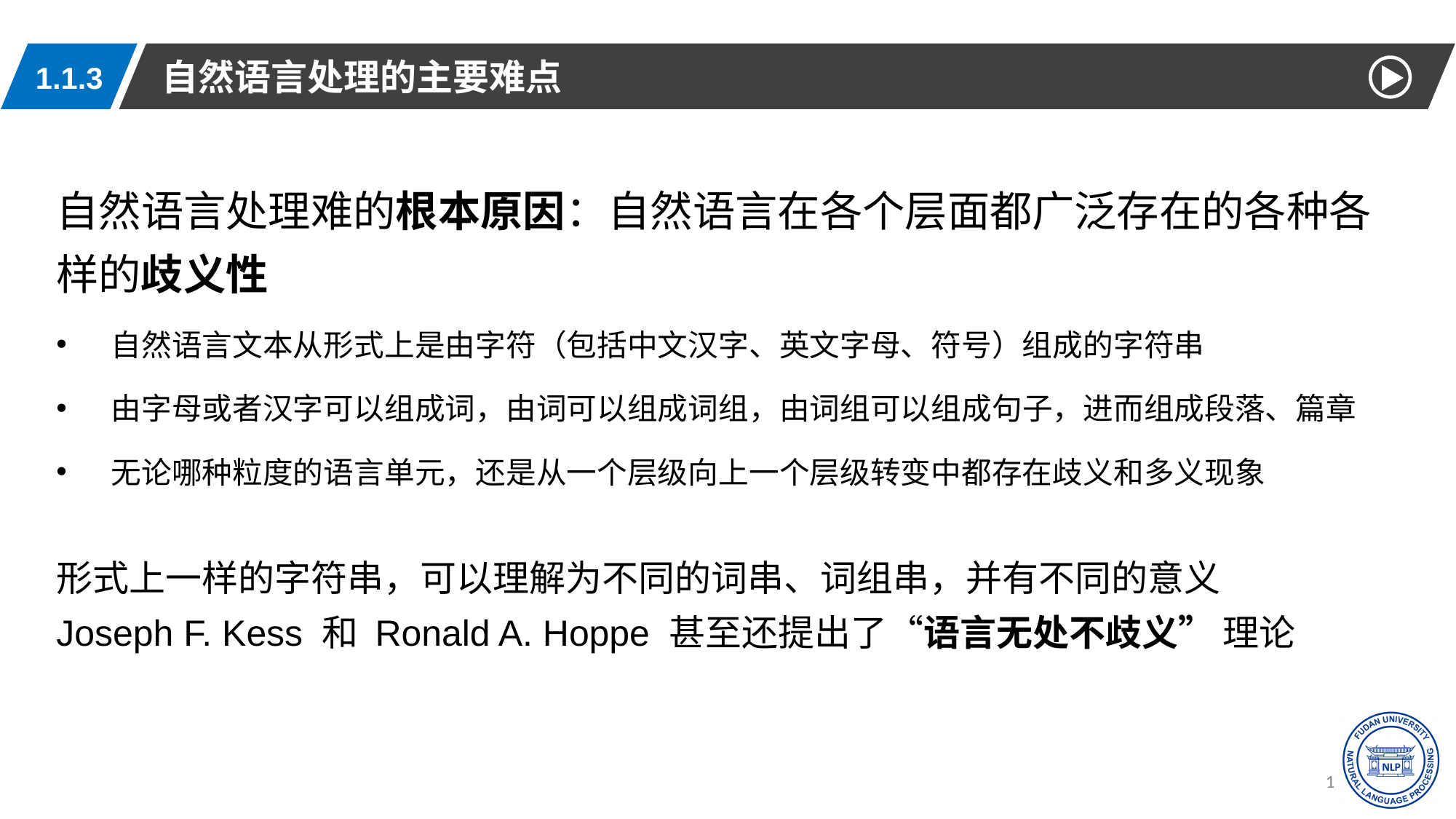

自然语言处理的主要难点
1.1.3

自然语言处理难的根本原因：自然语言在各个层面都广泛存在的各种各样的歧义性
自然语言文本从形式上是由字符（包括中文汉字、英文字母、符号）组成的字符串
由字母或者汉字可以组成词，由词可以组成词组，由词组可以组成句子，进而组成段落、篇章
无论哪种粒度的语言单元，还是从一个层级向上一个层级转变中都存在歧义和多义现象

形式上一样的字符串，可以理解为不同的词串、词组串，并有不同的意义
Joseph F. Kess 和 Ronald A. Hoppe 甚至还提出了“语言无处不歧义” 理论
18